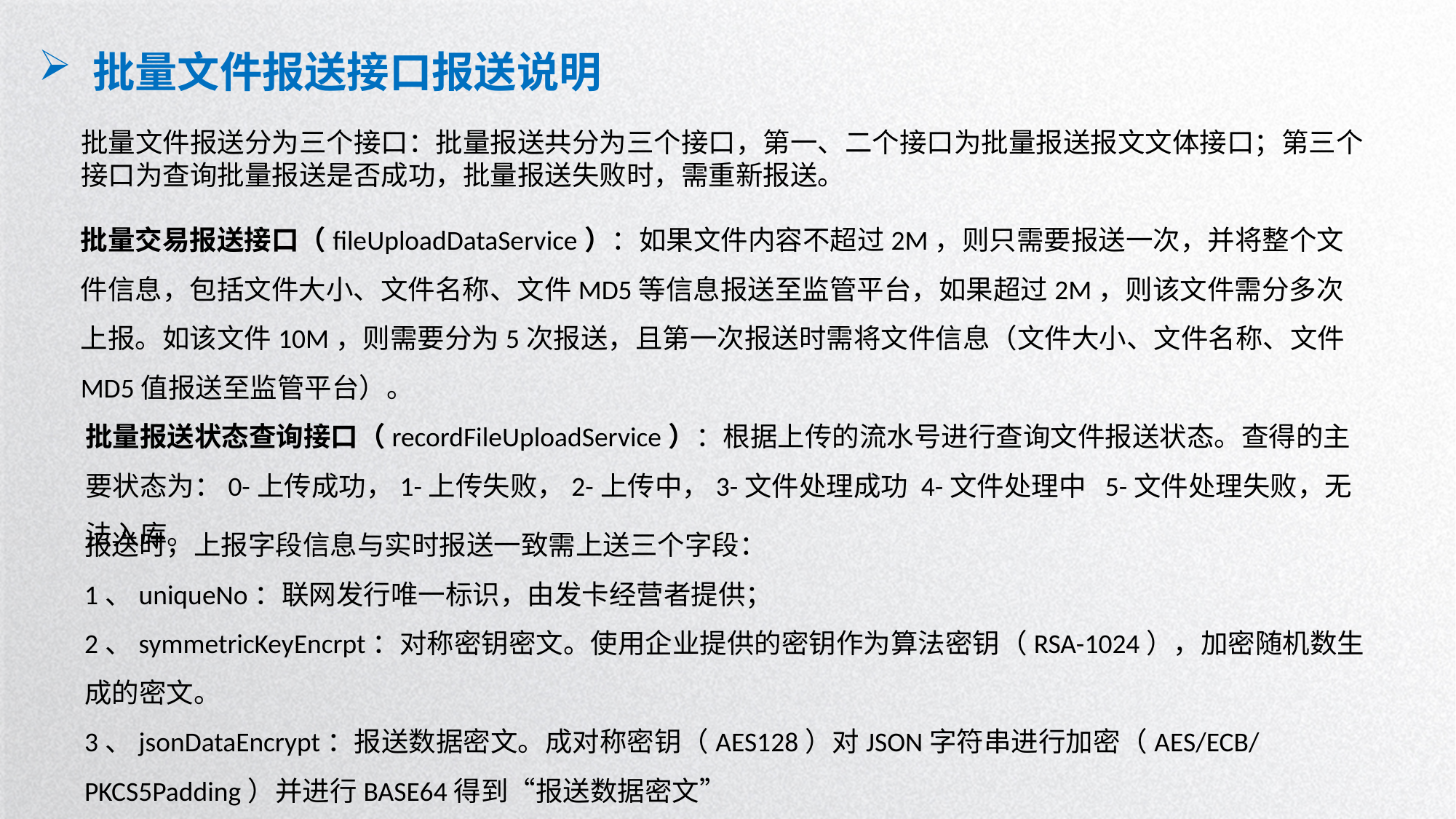

批量文件报送接口报送说明
批量文件报送分为三个接口：批量报送共分为三个接口，第一、二个接口为批量报送报文文体接口；第三个接口为查询批量报送是否成功，批量报送失败时，需重新报送。
批量交易报送接口（fileUploadDataService）：如果文件内容不超过2M，则只需要报送一次，并将整个文件信息，包括文件大小、文件名称、文件MD5等信息报送至监管平台，如果超过2M，则该文件需分多次上报。如该文件10M，则需要分为5次报送，且第一次报送时需将文件信息（文件大小、文件名称、文件MD5值报送至监管平台）。
批量报送状态查询接口（recordFileUploadService）：根据上传的流水号进行查询文件报送状态。查得的主要状态为：0-上传成功，1-上传失败，2-上传中，3-文件处理成功 4-文件处理中  5-文件处理失败，无法入库。
报送时，上报字段信息与实时报送一致需上送三个字段：
1、uniqueNo：联网发行唯一标识，由发卡经营者提供；
2、symmetricKeyEncrpt：对称密钥密文。使用企业提供的密钥作为算法密钥（RSA-1024），加密随机数生成的密文。
3、jsonDataEncrypt：报送数据密文。成对称密钥（AES128）对JSON字符串进行加密（AES/ECB/PKCS5Padding）并进行BASE64得到“报送数据密文”